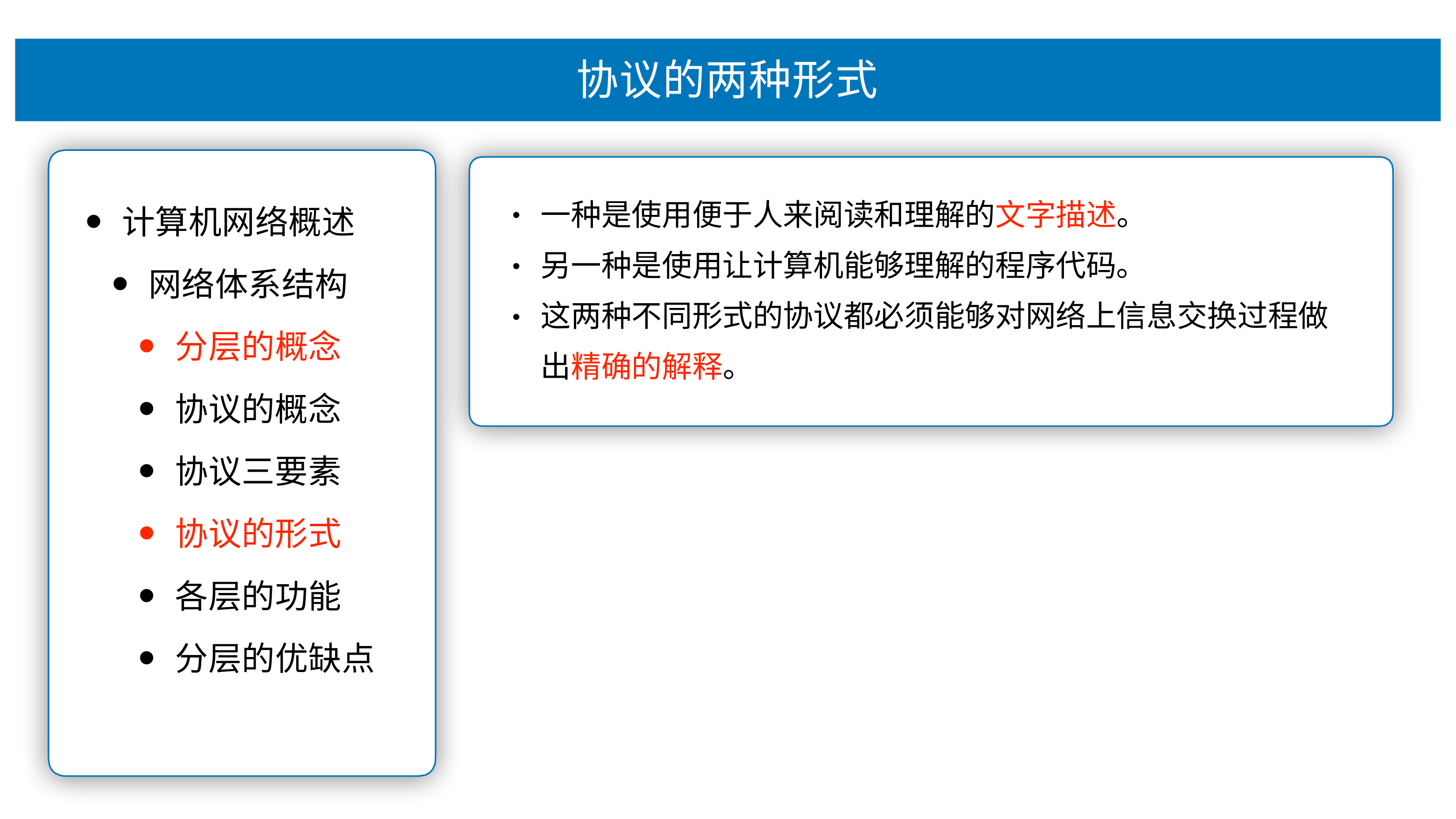

# 协议的两种形式

⼀种是使⽤便于⼈来阅读和理解的⽂字描述。 另⼀种是使⽤让计算机能够理解的程序代码。
这两种不同形式的协议都必须能够对⽹络上信息交换过程做 出精确的解释。
计算机⽹络概述
⽹络体系结构
分层的概念
协议的概念
协议三要素
协议的形式
各层的功能
分层的优缺点
•
•
•